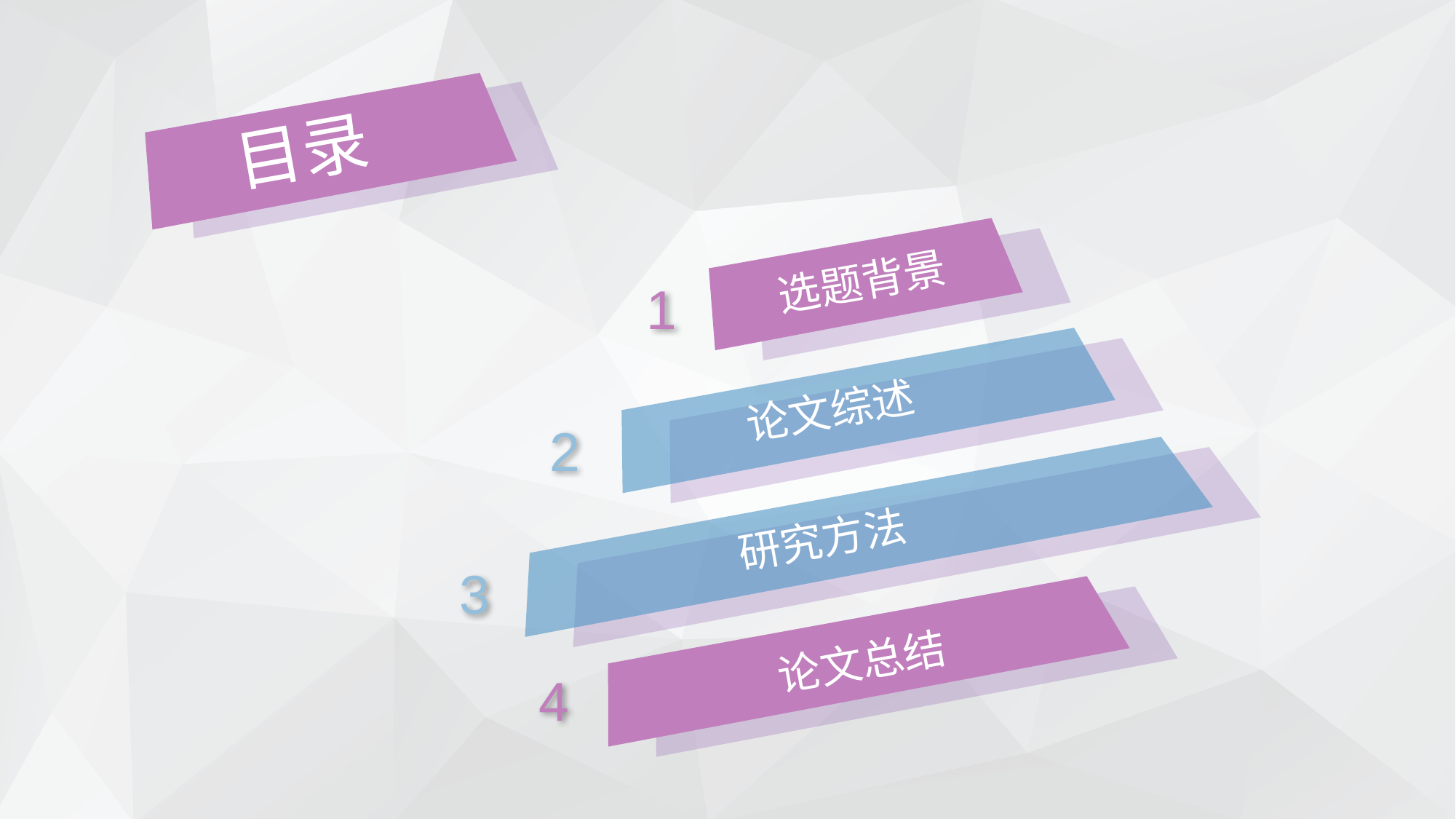

目录

选题背景
1

论文综述
2

研究方法
3

论文总结
4